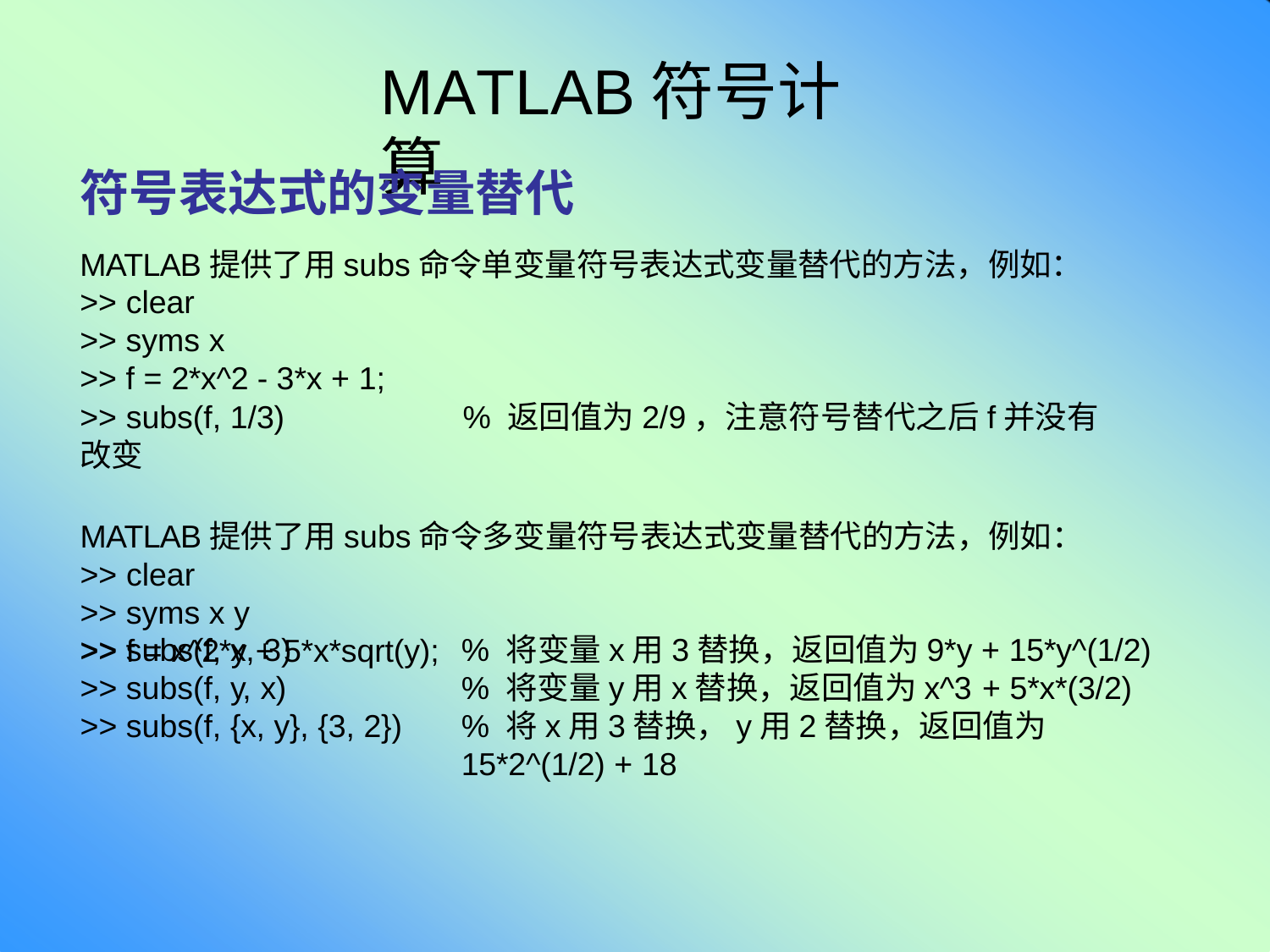

# MATLAB符号计算
符号表达式的变量替代
MATLAB提供了用subs命令单变量符号表达式变量替代的方法，例如：
>> clear
>> syms x
>> f = 2*x^2 - 3*x + 1;
>> subs(f, 1/3)	% 返回值为2/9，注意符号替代之后f并没有改变

MATLAB提供了用subs命令多变量符号表达式变量替代的方法，例如：
>> clear
>> syms x y
>> f = x^2*y + 5*x*sqrt(y);
>> subs(f, x, 3)
>> subs(f, y, x)
>> subs(f, {x, y}, {3, 2})
% 将变量x用3替换，返回值为9*y + 15*y^(1/2)
% 将变量y用x替换，返回值为x^3 + 5*x*(3/2)
% 将x用3替换，y用2替换，返回值为15*2^(1/2) + 18